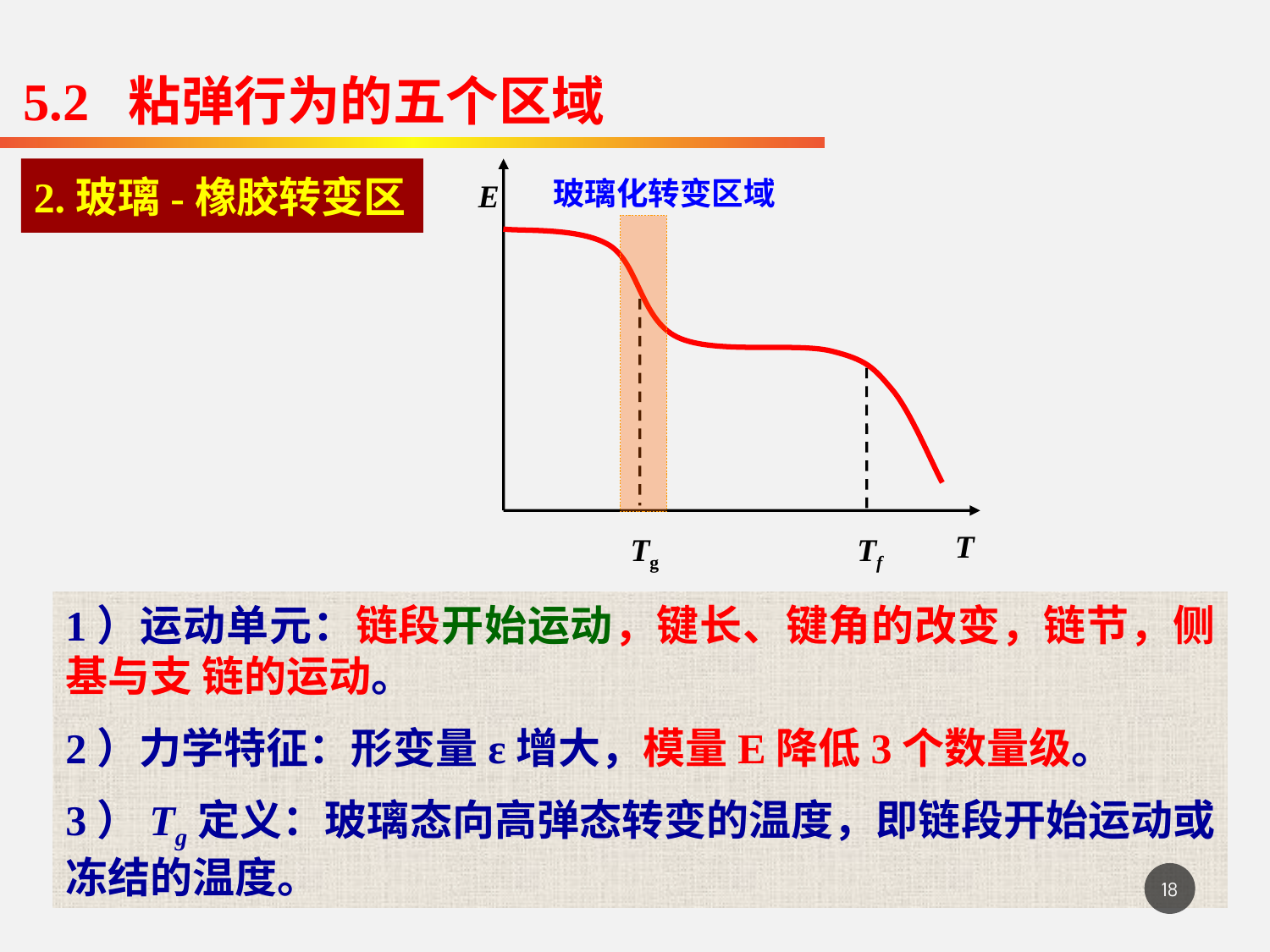

5.2  粘弹行为的五个区域
2.玻璃-橡胶转变区

E
T
玻璃化转变区域

Tg
Tf
1）运动单元：链段开始运动，键长、键角的改变，链节，侧基与支 链的运动。
2）力学特征：形变量ε增大，模量E降低3个数量级。
3）Tg定义：玻璃态向高弹态转变的温度，即链段开始运动或冻结的温度。
18